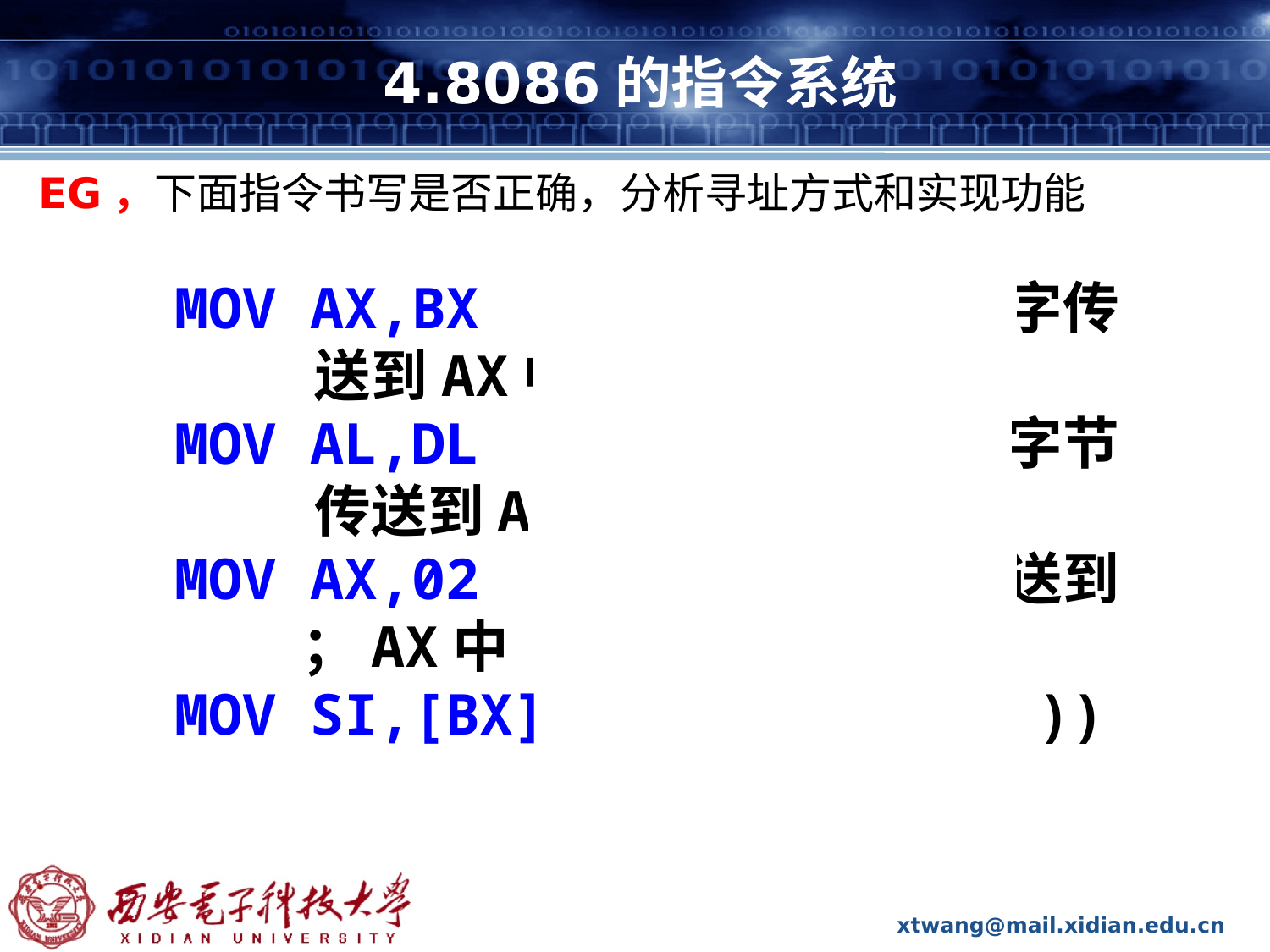

# 4.8086的指令系统
EG，下面指令书写是否正确，分析寻址方式和实现功能
  MOV AX,BX   ;将BX中的一个字传
               送到AX中
  MOV AL,DL   ;将DL中的一个字节
               传送到AL中
  MOV AX,02   ;将立即数02传送到
              ；AX中
  MOV SI,[BX] ;（SI）    ((BX))